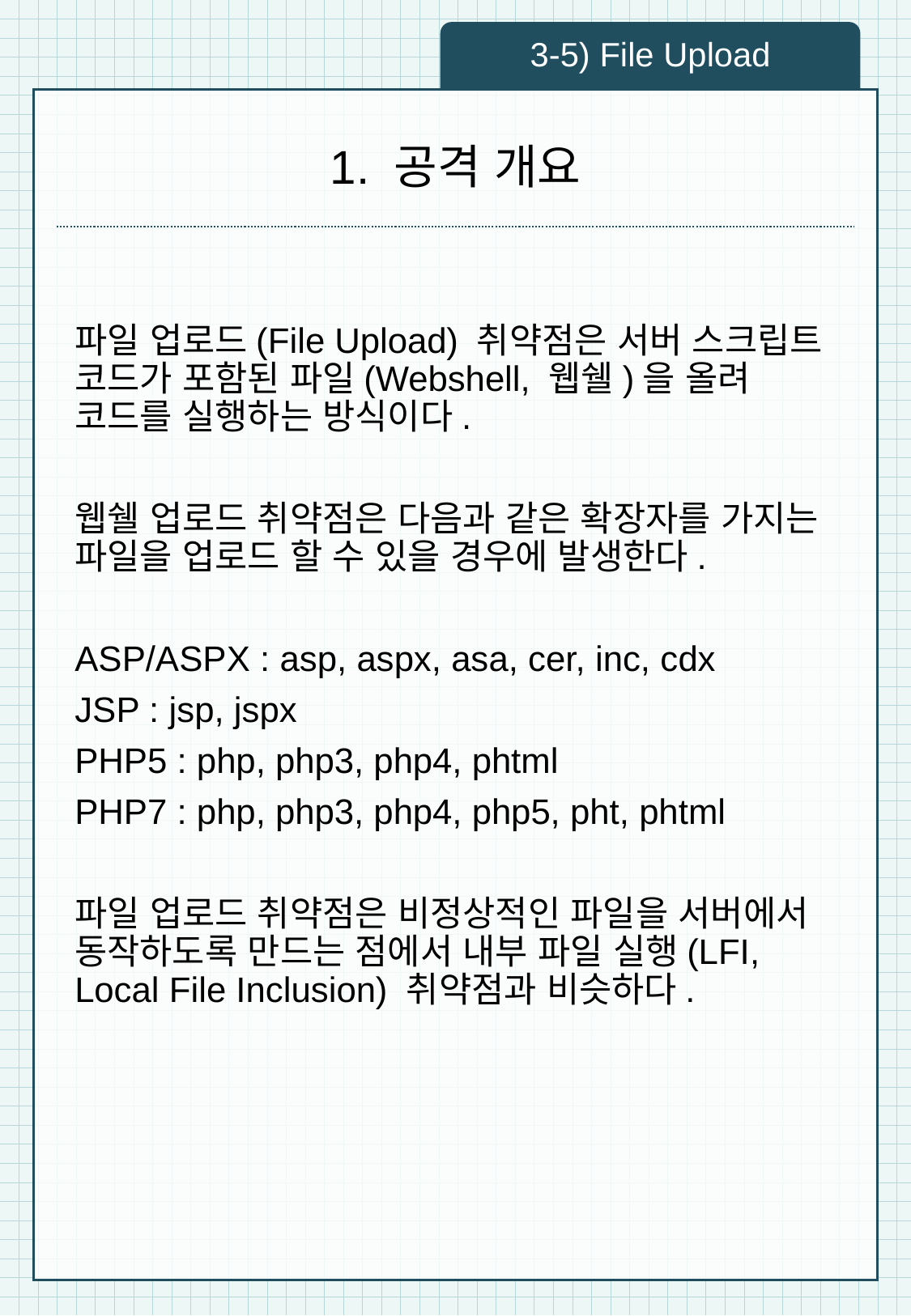

3-5) File Upload

# 1. 공격 개요

파일 업로드(File Upload) 취약점은 서버 스크립트 코드가 포함된 파일(Webshell, 웹쉘)을 올려 코드를 실행하는 방식이다.

웹쉘 업로드 취약점은 다음과 같은 확장자를 가지는 파일을 업로드 할 수 있을 경우에 발생한다.

ASP/ASPX : asp, aspx, asa, cer, inc, cdx
JSP : jsp, jspx
PHP5 : php, php3, php4, phtml
PHP7 : php, php3, php4, php5, pht, phtml

파일 업로드 취약점은 비정상적인 파일을 서버에서 동작하도록 만드는 점에서 내부 파일 실행(LFI, Local File Inclusion) 취약점과 비슷하다.